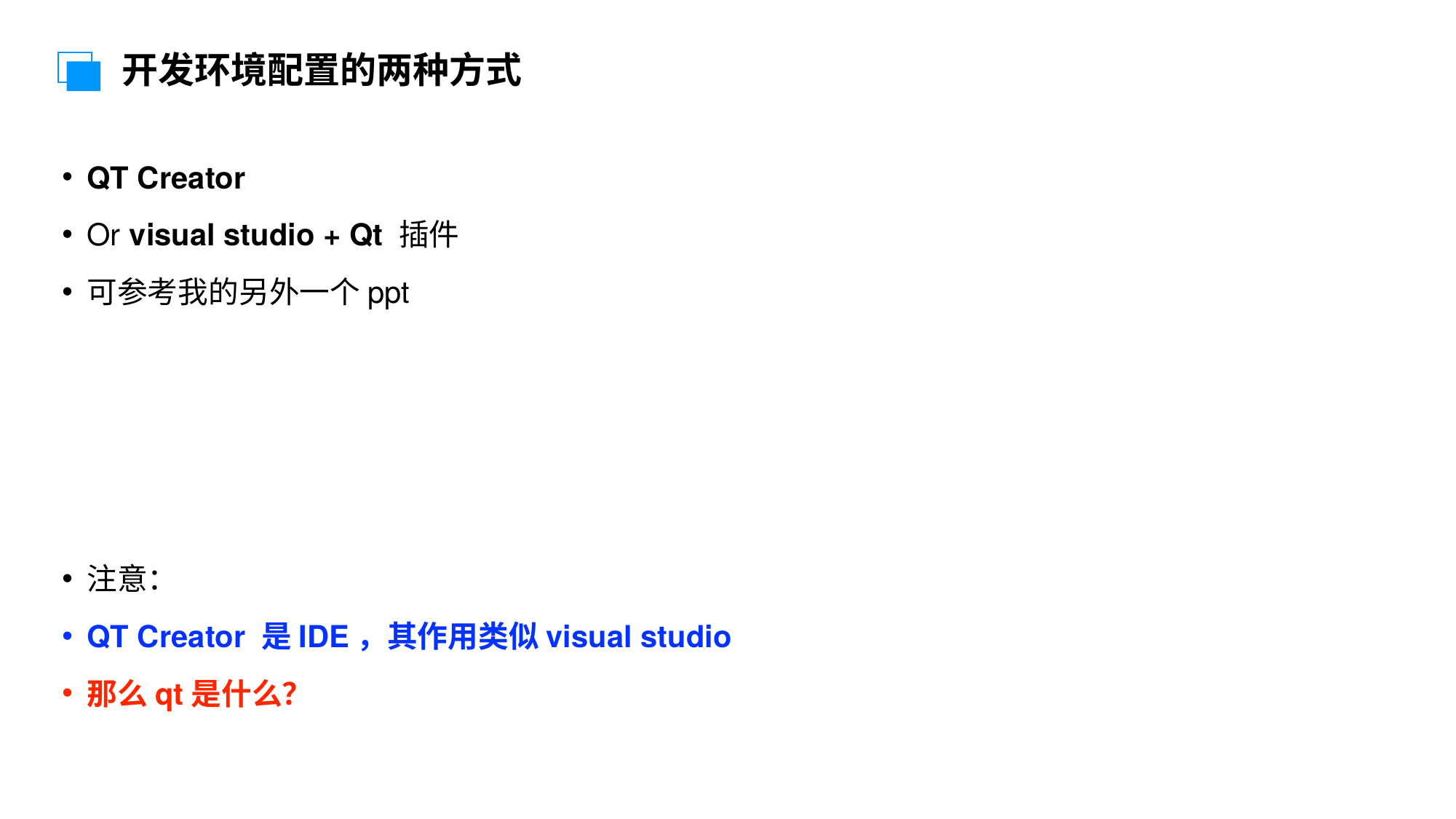

开发环境配置的两种方式
QT Creator
Or visual studio + Qt 插件
可参考我的另外一个ppt

注意：
QT Creator 是IDE，其作用类似visual studio
那么qt是什么？